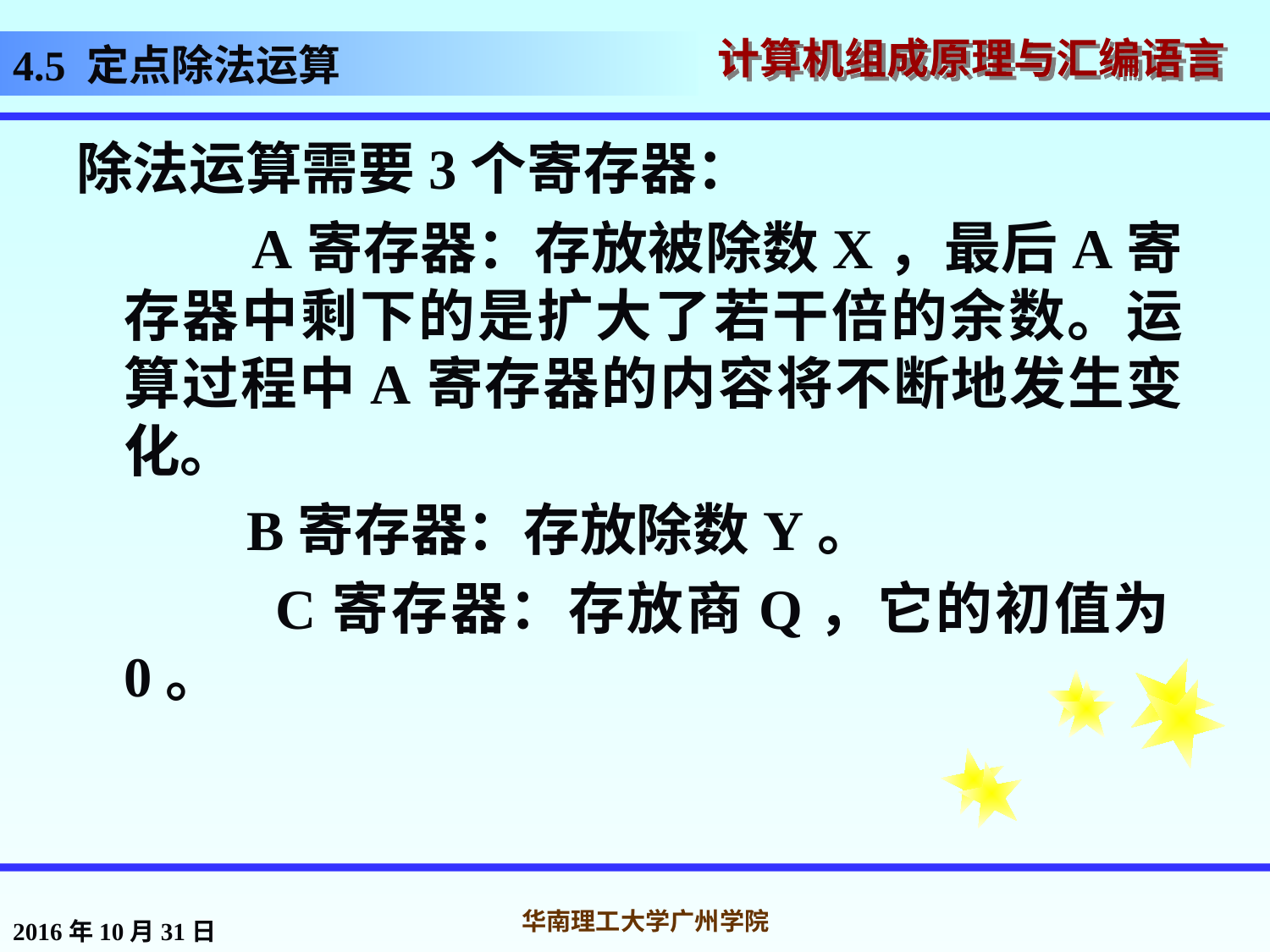

# 4.5 定点除法运算
除法运算需要3个寄存器：
            A寄存器：存放被除数X，最后A寄存器中剩下的是扩大了若干倍的余数。运算过程中A寄存器的内容将不断地发生变化。
            B寄存器：存放除数Y。
            C寄存器：存放商Q，它的初值为0。
2016年10月31日
华南理工大学广州学院